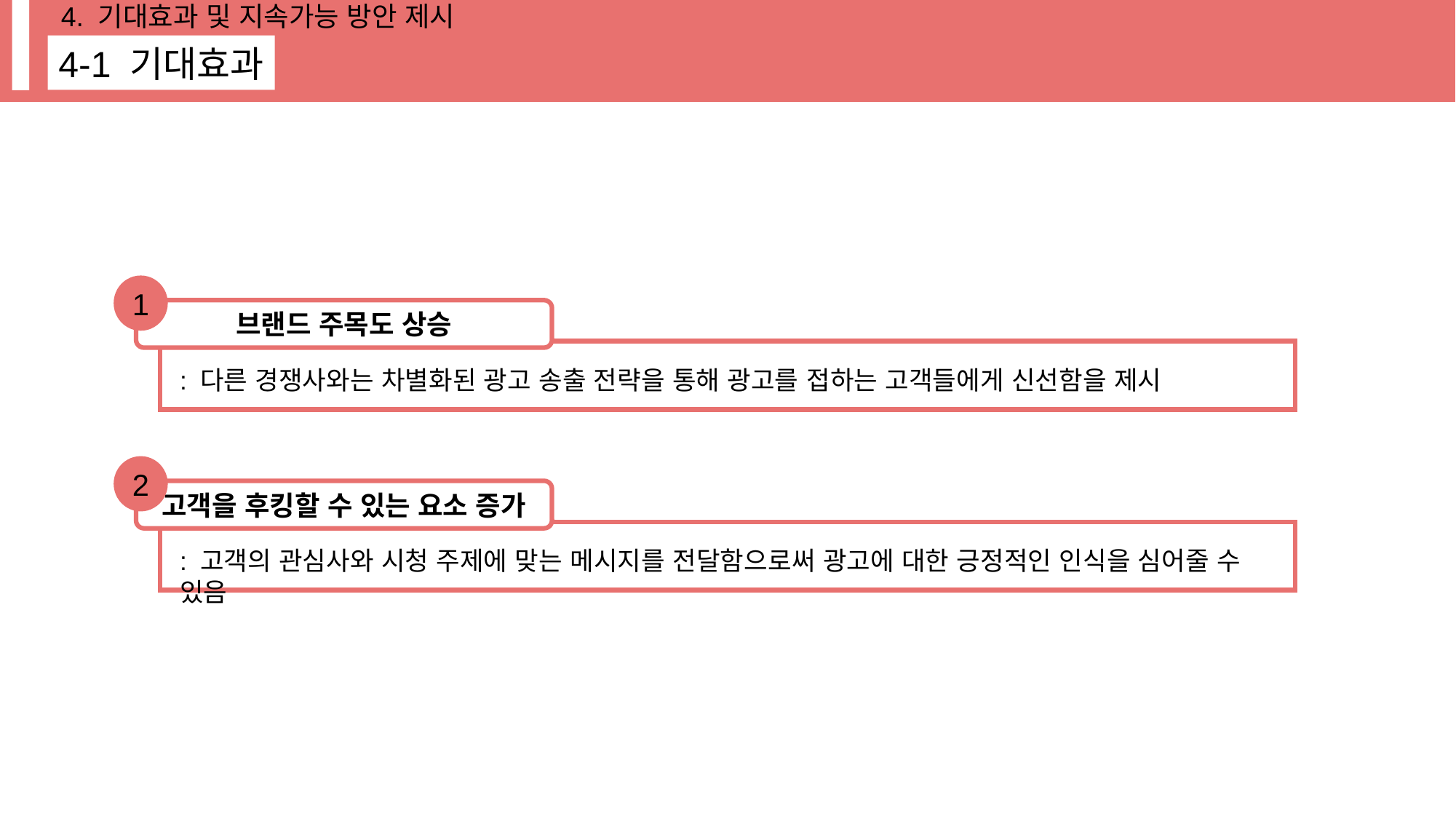

4. 기대효과 및 지속가능 방안 제시
4-1 기대효과
1
브랜드 주목도 상승

: 다른 경쟁사와는 차별화된 광고 송출 전략을 통해 광고를 접하는 고객들에게 신선함을 제시
2
고객을 후킹할 수 있는 요소 증가

: 고객의 관심사와 시청 주제에 맞는 메시지를 전달함으로써 광고에 대한 긍정적인 인식을 심어줄 수 있음